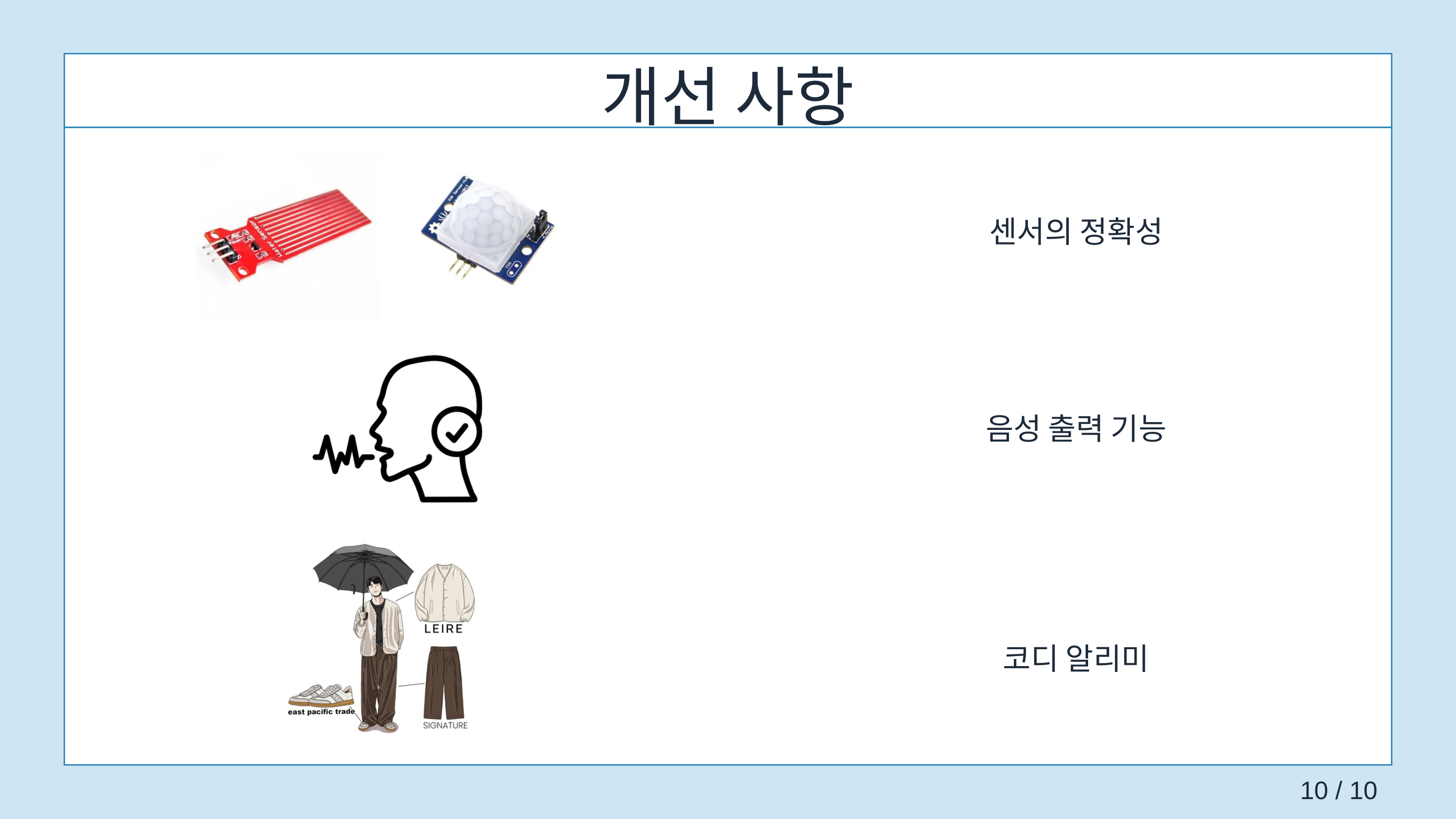

개선 사항

센서의 정확성

음성 출력 기능

코디 알리미
10 / 10